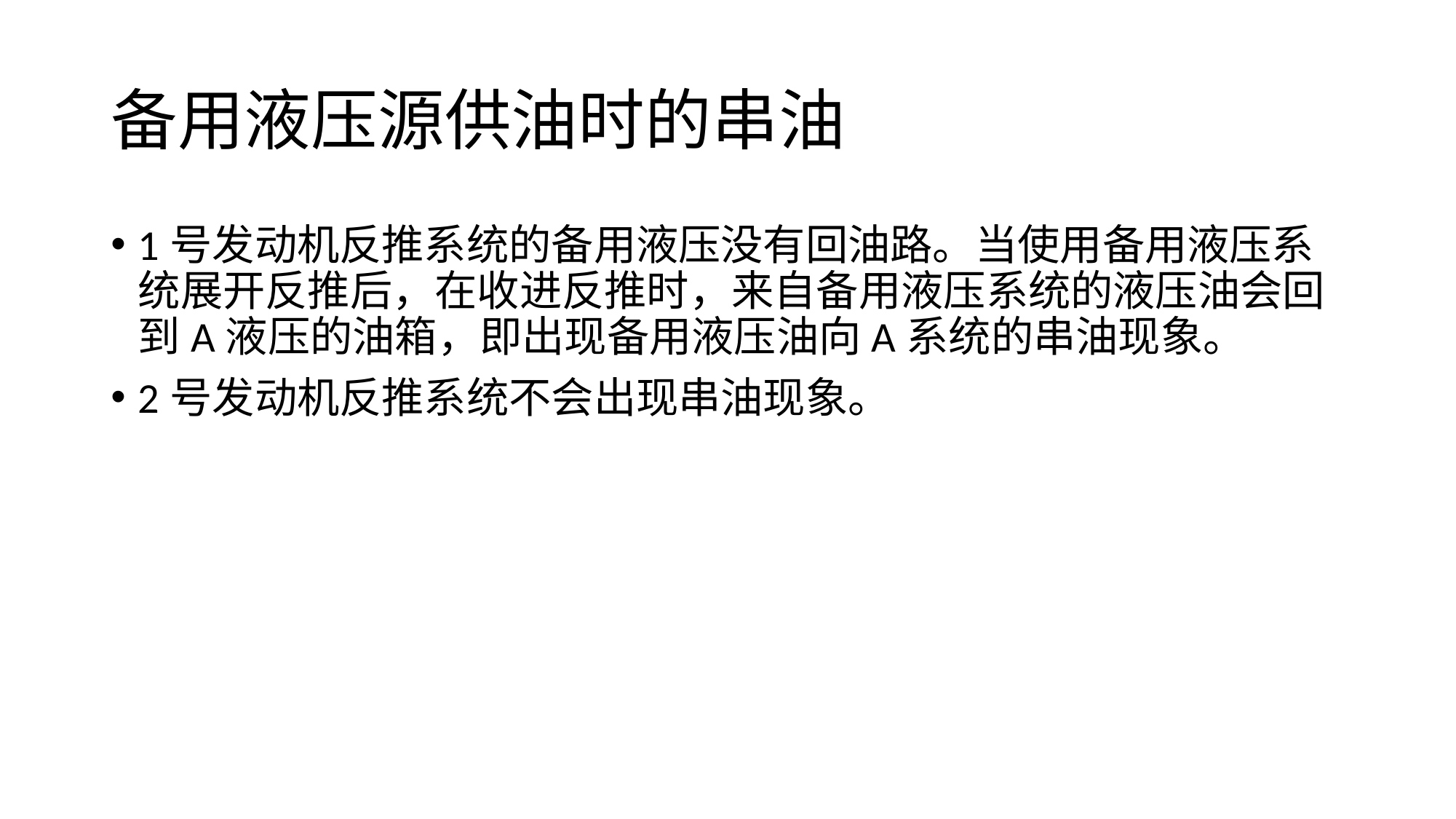

# 备用液压源供油时的串油
1号发动机反推系统的备用液压没有回油路。当使用备用液压系统展开反推后，在收进反推时，来自备用液压系统的液压油会回到A液压的油箱，即出现备用液压油向A系统的串油现象。
2号发动机反推系统不会出现串油现象。